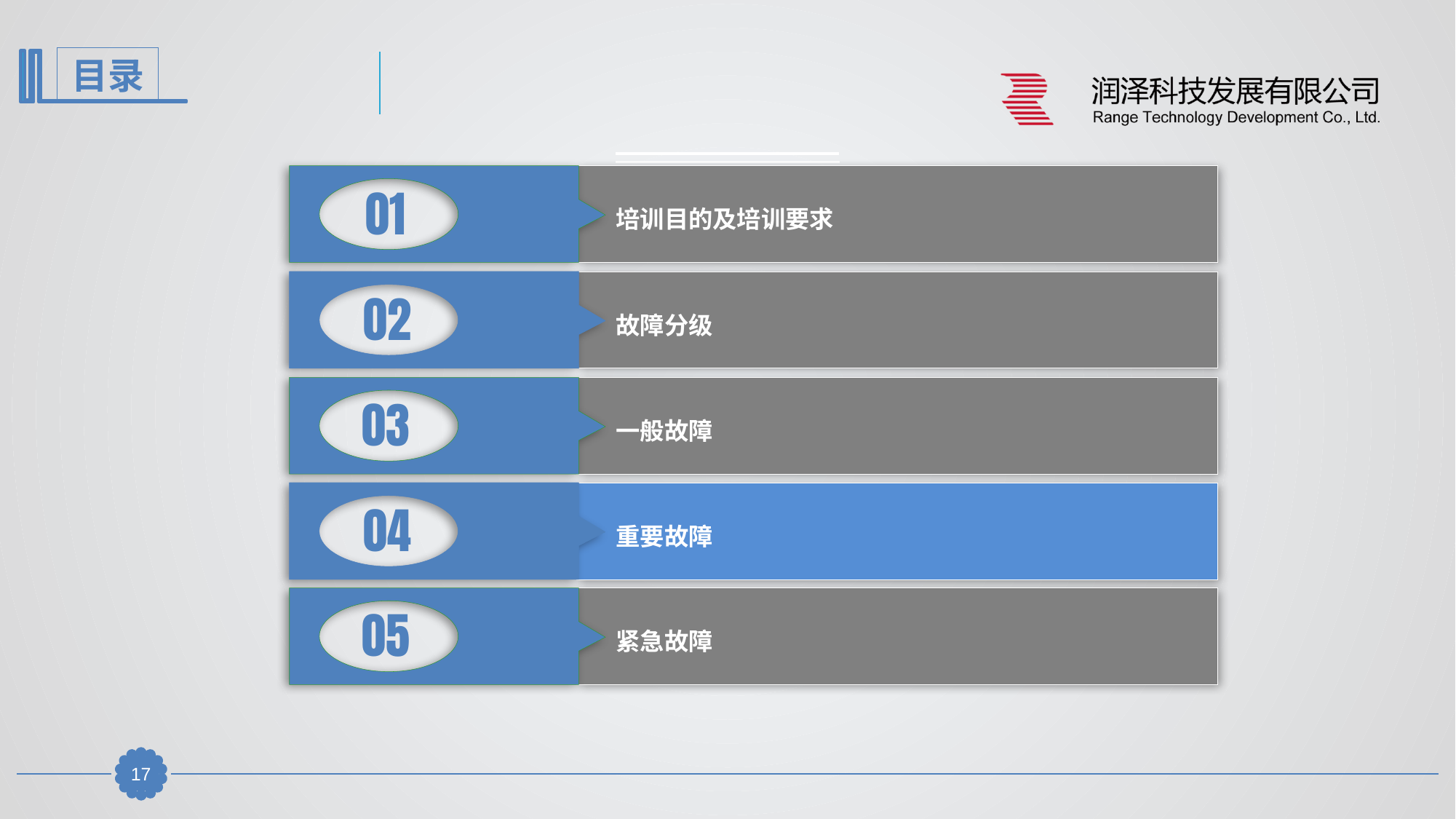

01
培训目的及培训要求

02
故障分级

03
一般故障

04
重要故障

05
紧急故障
17